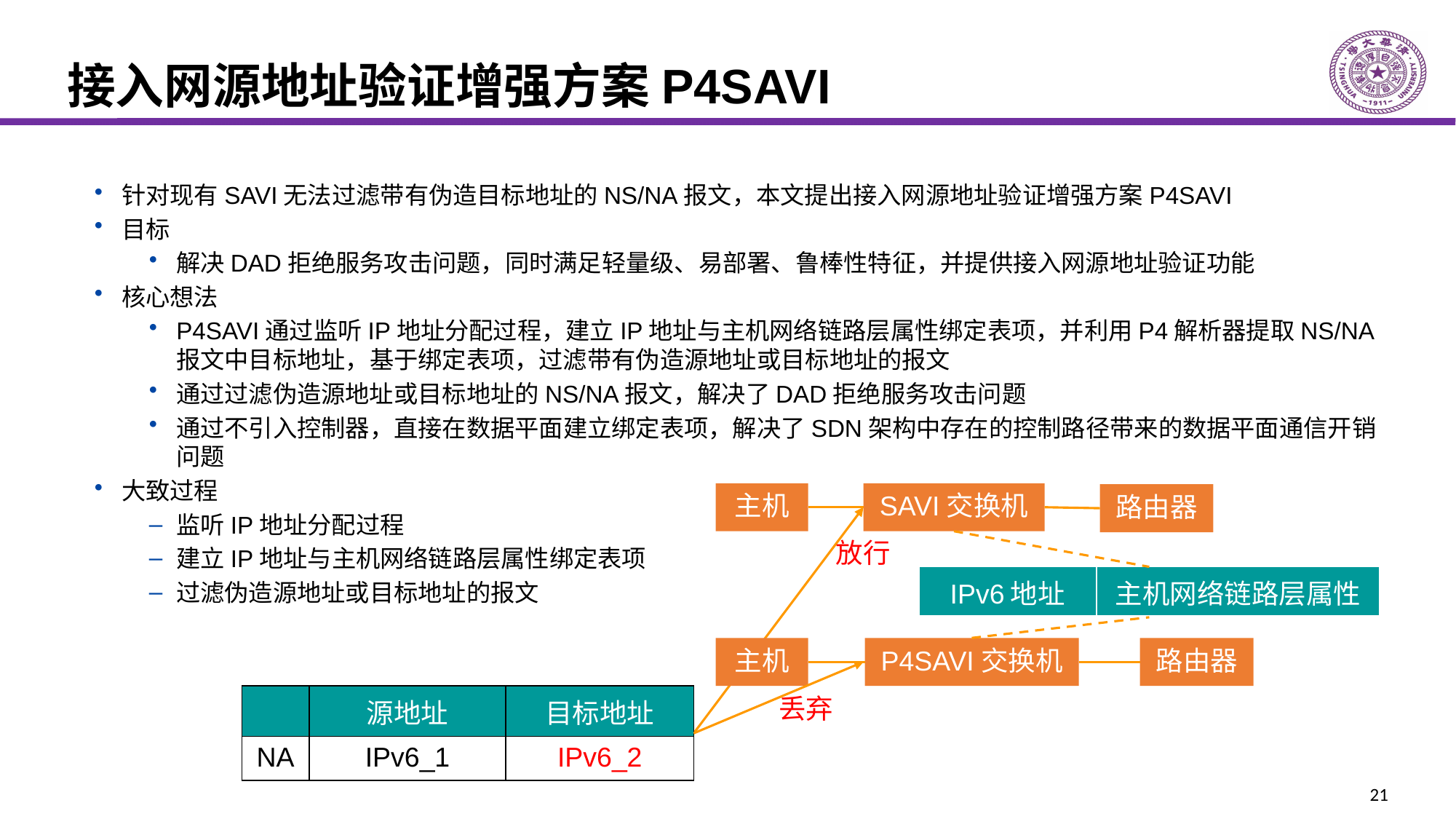

# 接入网源地址验证增强方案P4SAVI
针对现有SAVI无法过滤带有伪造目标地址的NS/NA报文，本文提出接入网源地址验证增强方案P4SAVI
目标
解决DAD拒绝服务攻击问题，同时满足轻量级、易部署、鲁棒性特征，并提供接入网源地址验证功能
核心想法
P4SAVI通过监听IP地址分配过程，建立IP地址与主机网络链路层属性绑定表项，并利用P4解析器提取NS/NA报文中目标地址，基于绑定表项，过滤带有伪造源地址或目标地址的报文
通过过滤伪造源地址或目标地址的NS/NA报文，解决了DAD拒绝服务攻击问题
通过不引入控制器，直接在数据平面建立绑定表项，解决了SDN架构中存在的控制路径带来的数据平面通信开销问题
大致过程
监听IP地址分配过程
建立IP地址与主机网络链路层属性绑定表项
过滤伪造源地址或目标地址的报文

主机
SAVI交换机
路由器
放行
| IPv6地址 | 主机网络链路层属性 |
| --- | --- |
主机
P4SAVI交换机
路由器
|  | 源地址 | 目标地址 |
| --- | --- | --- |
| NA | IPv6\_1 | IPv6\_2 |
丢弃